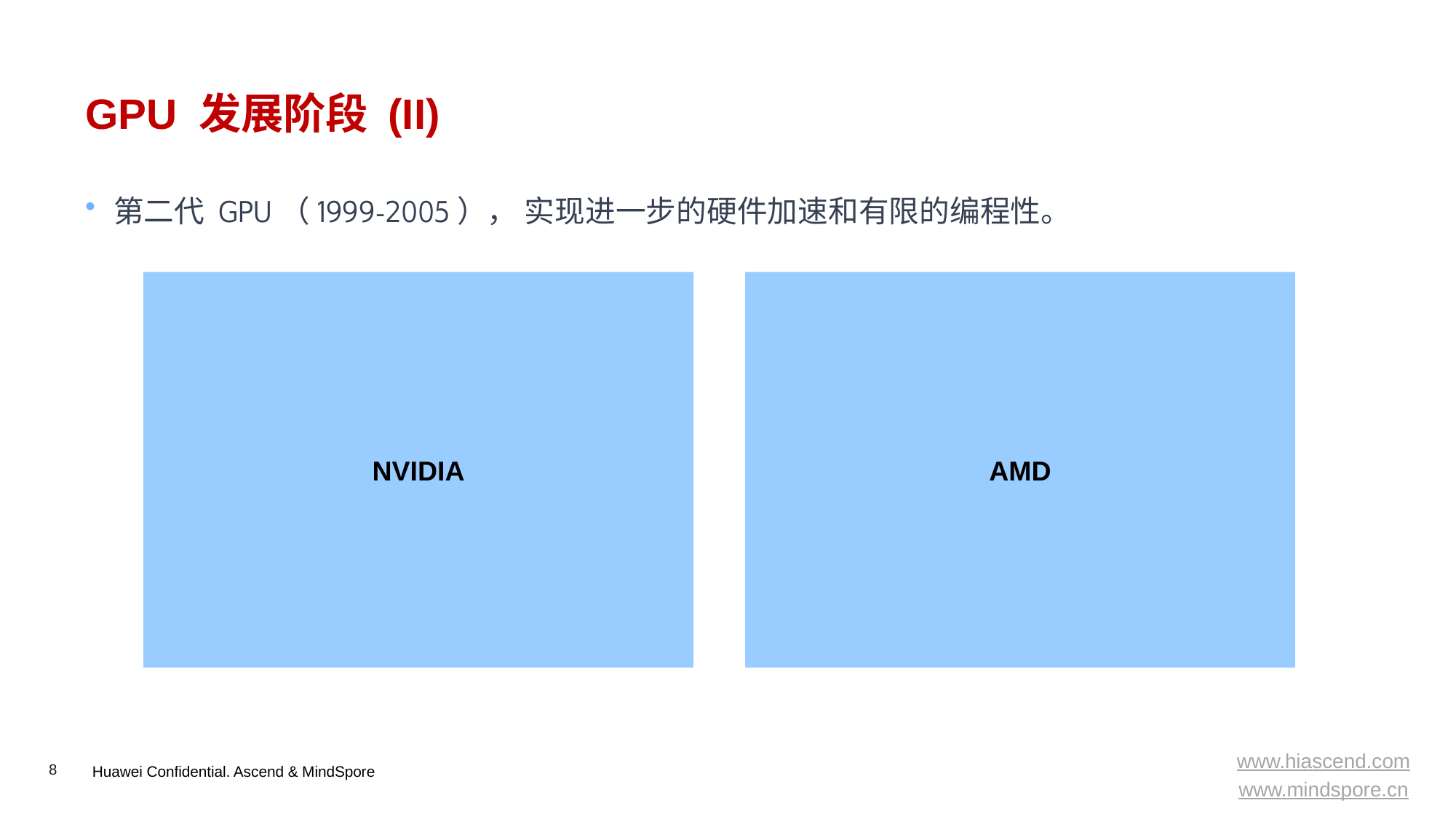

# GPU 发展阶段 (II)
第二代 GPU（1999-2005）， 实现进一步的硬件加速和有限的编程性。
NVIDIA
AMD